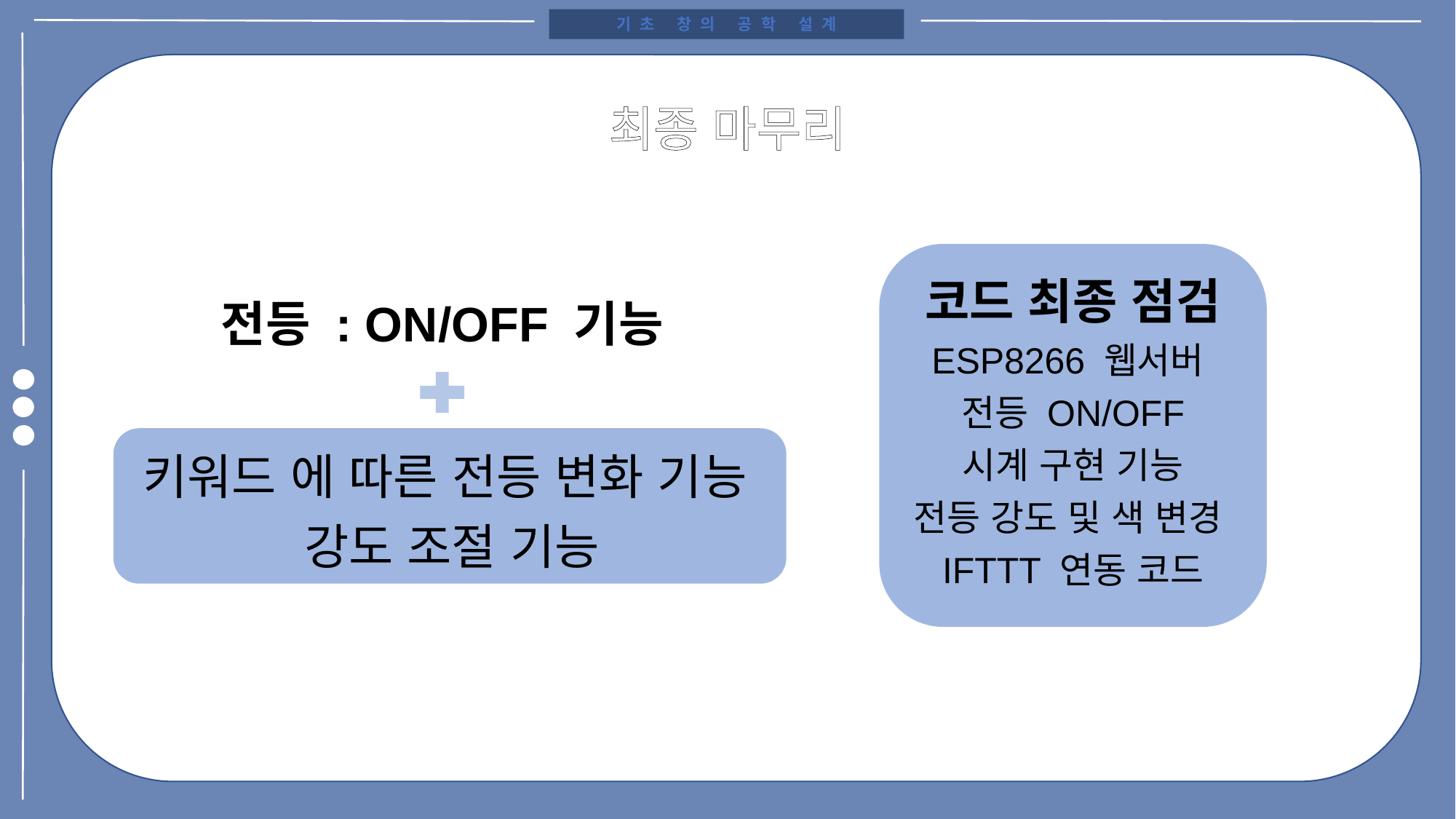

기초 창의 공학 설계

미니 게임6

최종 마무리

코드 최종 점검
ESP8266 웹서버
전등 ON/OFF
시계 구현 기능
전등 강도 및 색 변경
IFTTT 연동 코드
전등 : ON/OFF 기능

키워드 에 따른 전등 변화 기능
강도 조절 기능